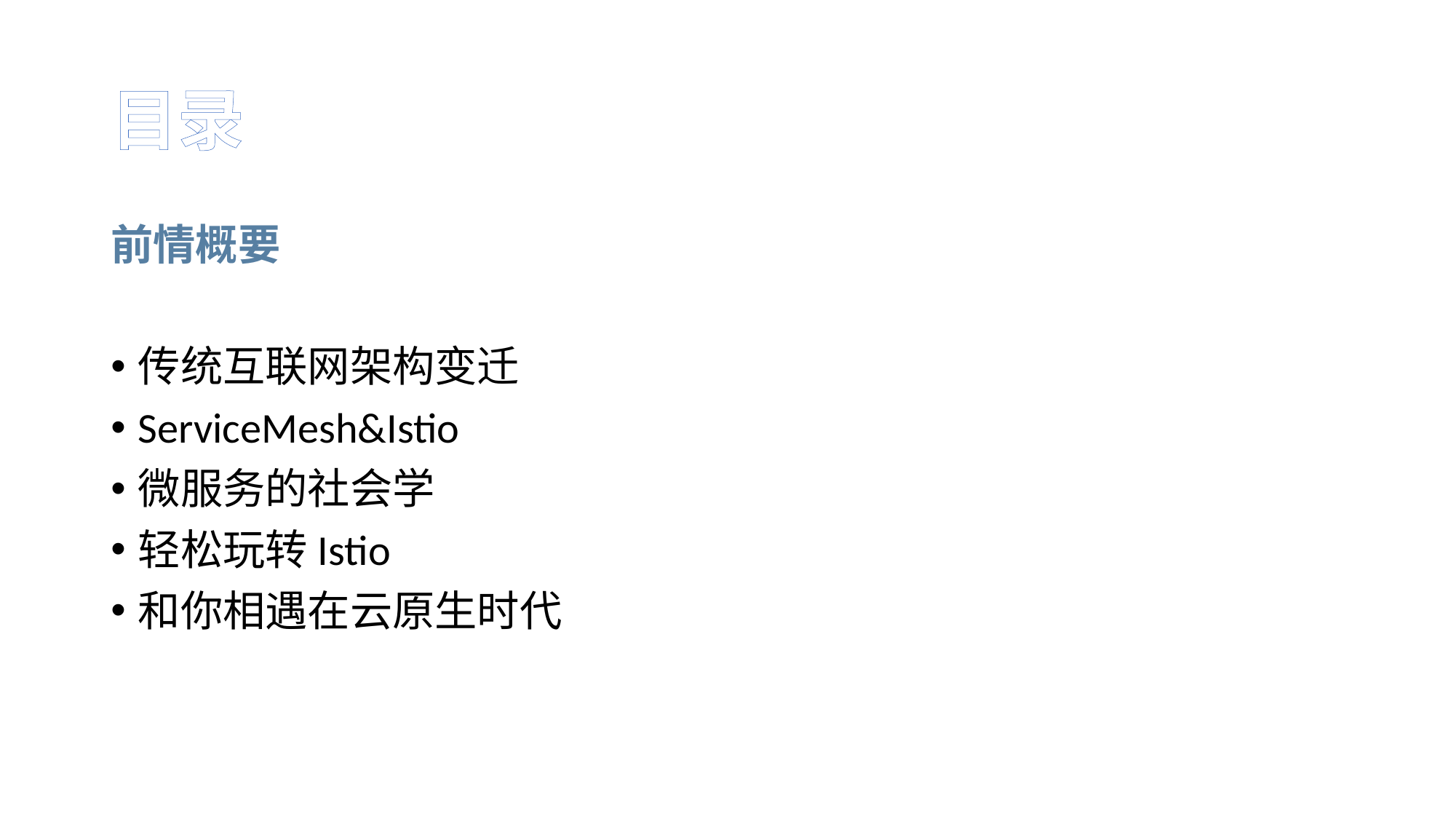

# 目录
前情概要

传统互联网架构变迁
ServiceMesh&Istio
微服务的社会学
轻松玩转Istio
和你相遇在云原生时代